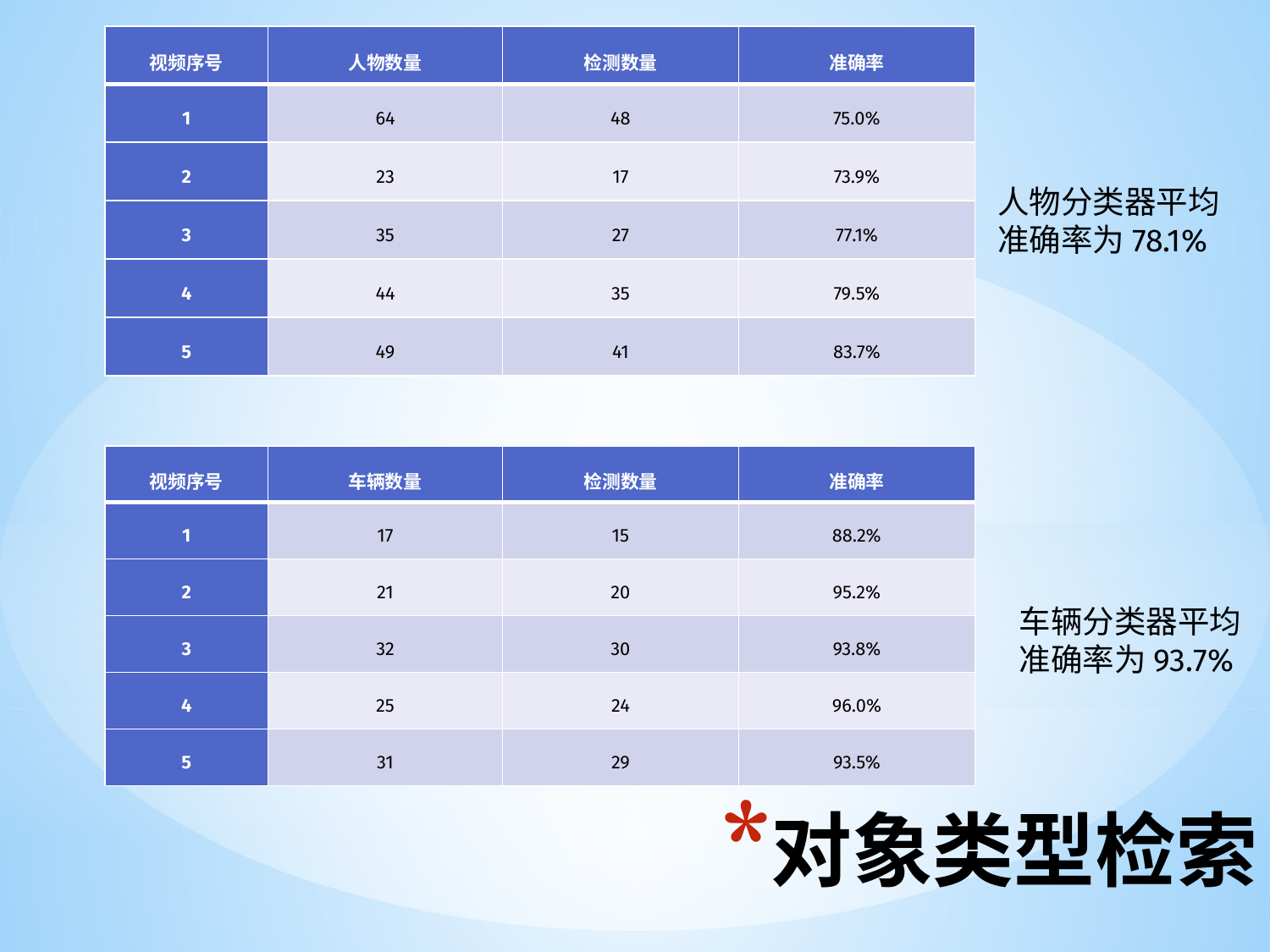

| 视频序号 | 人物数量 | 检测数量 | 准确率 |
| --- | --- | --- | --- |
| 1 | 64 | 48 | 75.0% |
| 2 | 23 | 17 | 73.9% |
| 3 | 35 | 27 | 77.1% |
| 4 | 44 | 35 | 79.5% |
| 5 | 49 | 41 | 83.7% |
人物分类器平均准确率为78.1%
| 视频序号 | 车辆数量 | 检测数量 | 准确率 |
| --- | --- | --- | --- |
| 1 | 17 | 15 | 88.2% |
| 2 | 21 | 20 | 95.2% |
| 3 | 32 | 30 | 93.8% |
| 4 | 25 | 24 | 96.0% |
| 5 | 31 | 29 | 93.5% |
车辆分类器平均准确率为93.7%
# 对象类型检索